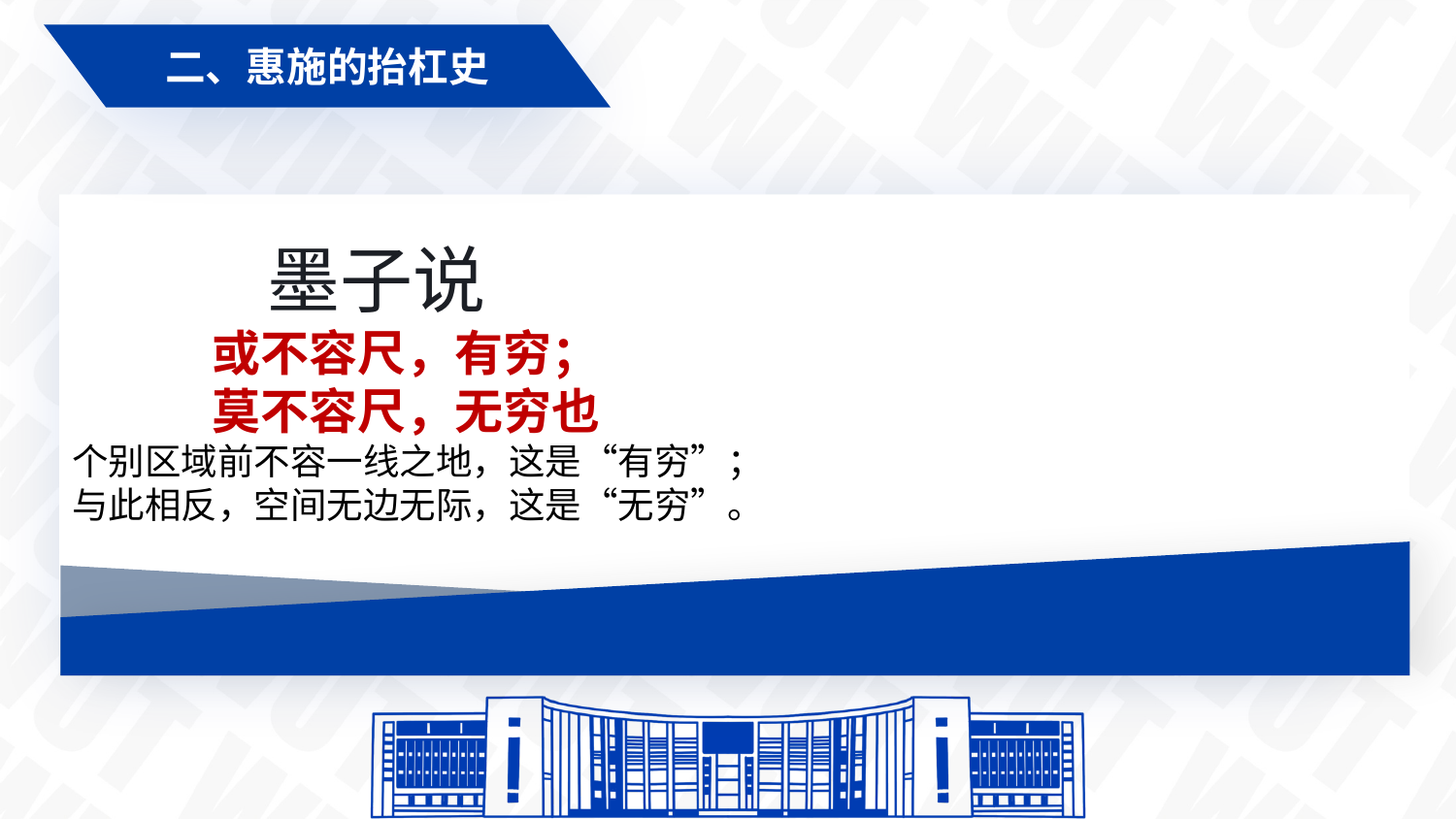

二、惠施的抬杠史
墨子说

或不容尺，有穷；
莫不容尺，无穷也
个别区域前不容一线之地，这是“有穷”；与此相反，空间无边无际，这是“无穷”。